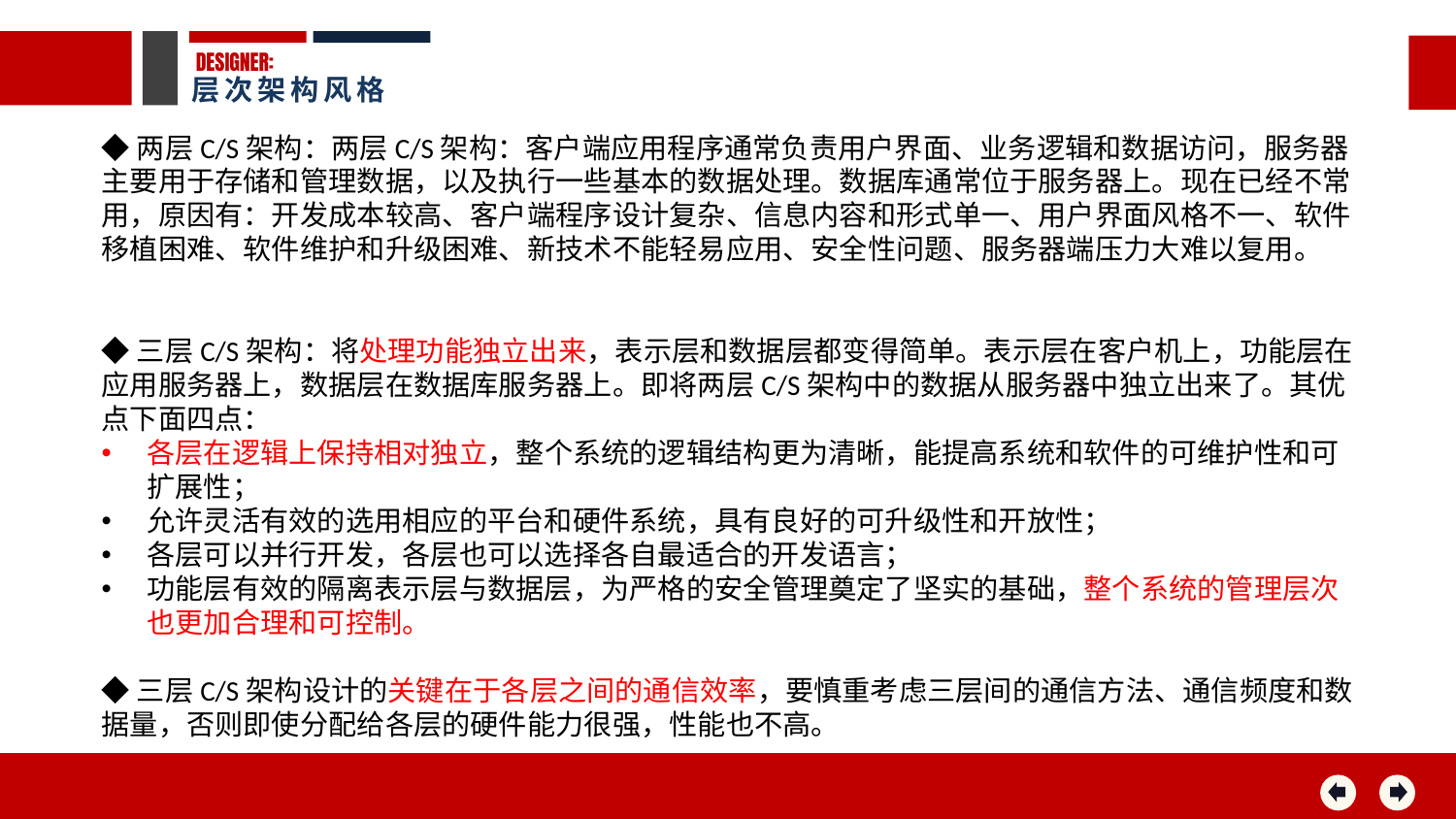

DESIGNER:
层次架构风格
◆两层C/S架构：两层C/S架构：客户端应用程序通常负责用户界面、业务逻辑和数据访问，服务器主要用于存储和管理数据，以及执行一些基本的数据处理。数据库通常位于服务器上。现在已经不常用，原因有：开发成本较高、客户端程序设计复杂、信息内容和形式单一、用户界面风格不一、软件移植困难、软件维护和升级困难、新技术不能轻易应用、安全性问题、服务器端压力大难以复用。

◆三层C/S架构：将处理功能独立出来，表示层和数据层都变得简单。表示层在客户机上，功能层在应用服务器上，数据层在数据库服务器上。即将两层C/S架构中的数据从服务器中独立出来了。其优点下面四点：
各层在逻辑上保持相对独立，整个系统的逻辑结构更为清晰，能提高系统和软件的可维护性和可扩展性；
允许灵活有效的选用相应的平台和硬件系统，具有良好的可升级性和开放性；
各层可以并行开发，各层也可以选择各自最适合的开发语言；
功能层有效的隔离表示层与数据层，为严格的安全管理奠定了坚实的基础，整个系统的管理层次也更加合理和可控制。

◆三层C/S架构设计的关键在于各层之间的通信效率，要慎重考虑三层间的通信方法、通信频度和数据量，否则即使分配给各层的硬件能力很强，性能也不高。